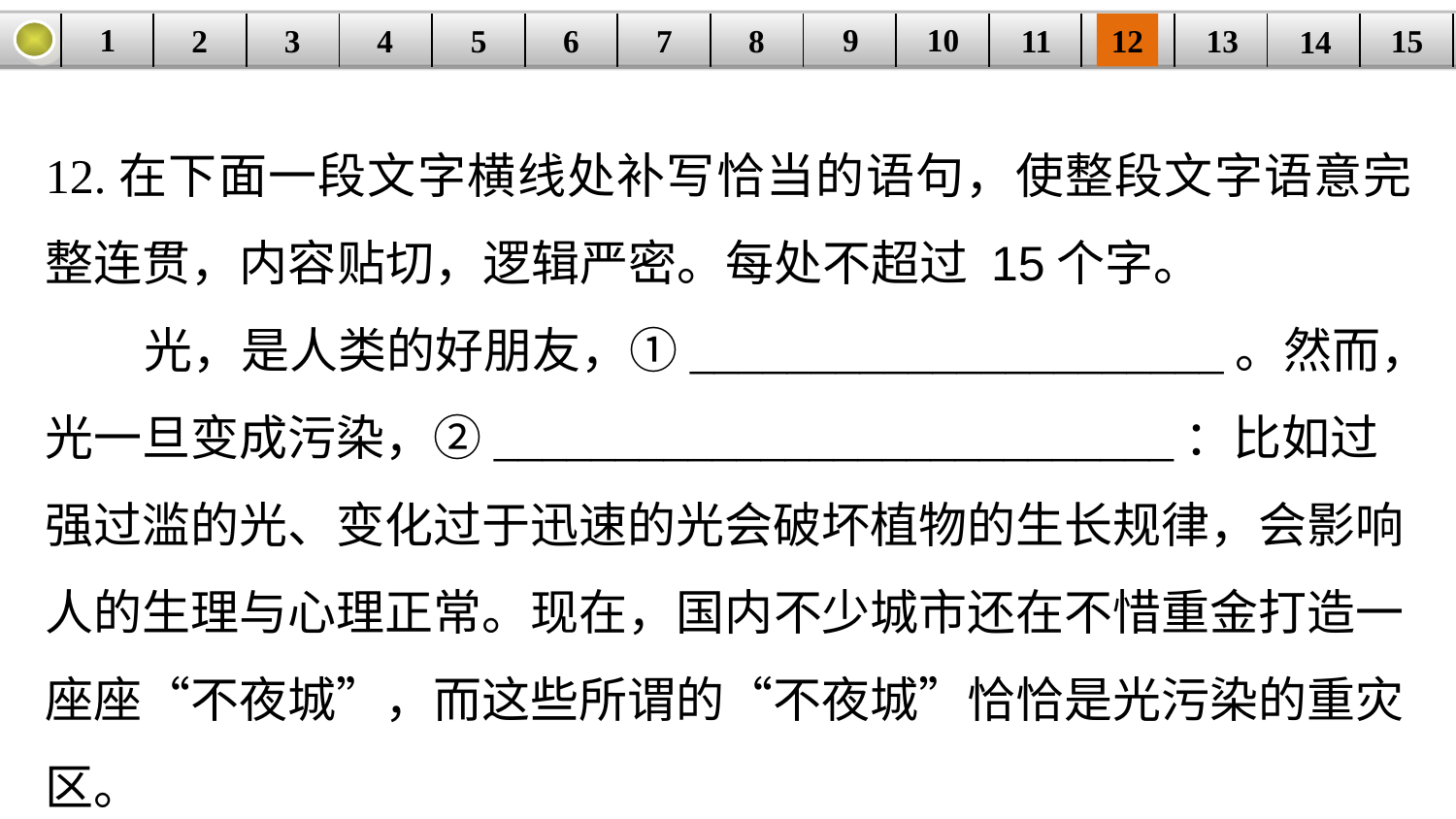

9
10
1
3
4
5
6
8
11
2
12
15
|  |  |  |  |  |  |  |  |  |  |  |  |  |  |  |
| --- | --- | --- | --- | --- | --- | --- | --- | --- | --- | --- | --- | --- | --- | --- |
7
13
14

12.在下面一段文字横线处补写恰当的语句，使整段文字语意完整连贯，内容贴切，逻辑严密。每处不超过 15个字。
        光，是人类的好朋友，①______________________。然而，光一旦变成污染，②____________________________：比如过强过滥的光、变化过于迅速的光会破坏植物的生长规律，会影响人的生理与心理正常。现在，国内不少城市还在不惜重金打造一座座“不夜城”，而这些所谓的“不夜城”恰恰是光污染的重灾区。